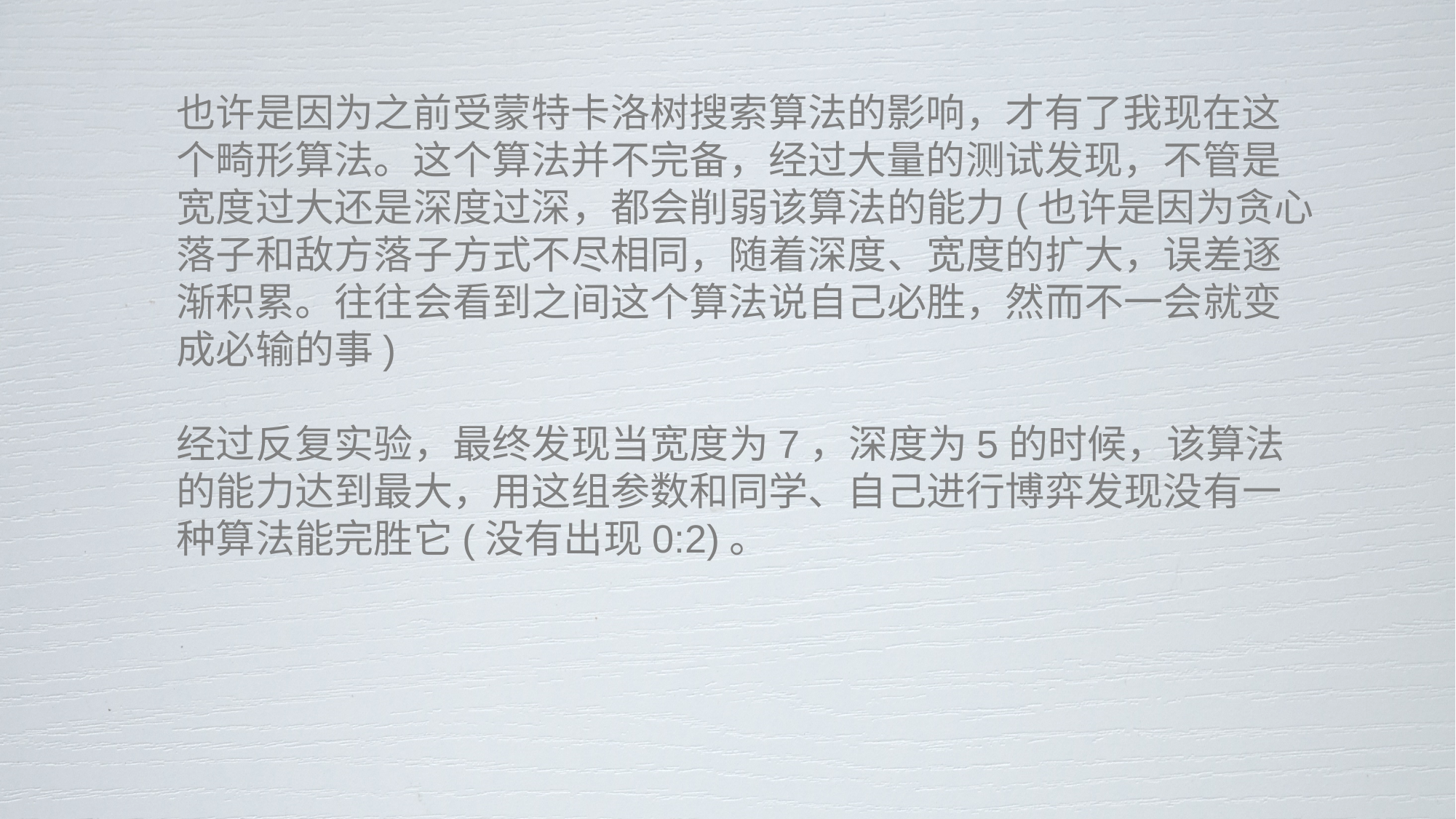

也许是因为之前受蒙特卡洛树搜索算法的影响，才有了我现在这个畸形算法。这个算法并不完备，经过大量的测试发现，不管是宽度过大还是深度过深，都会削弱该算法的能力(也许是因为贪心落子和敌方落子方式不尽相同，随着深度、宽度的扩大，误差逐渐积累。往往会看到之间这个算法说自己必胜，然而不一会就变成必输的事)

经过反复实验，最终发现当宽度为7，深度为5的时候，该算法的能力达到最大，用这组参数和同学、自己进行博弈发现没有一种算法能完胜它(没有出现0:2)。